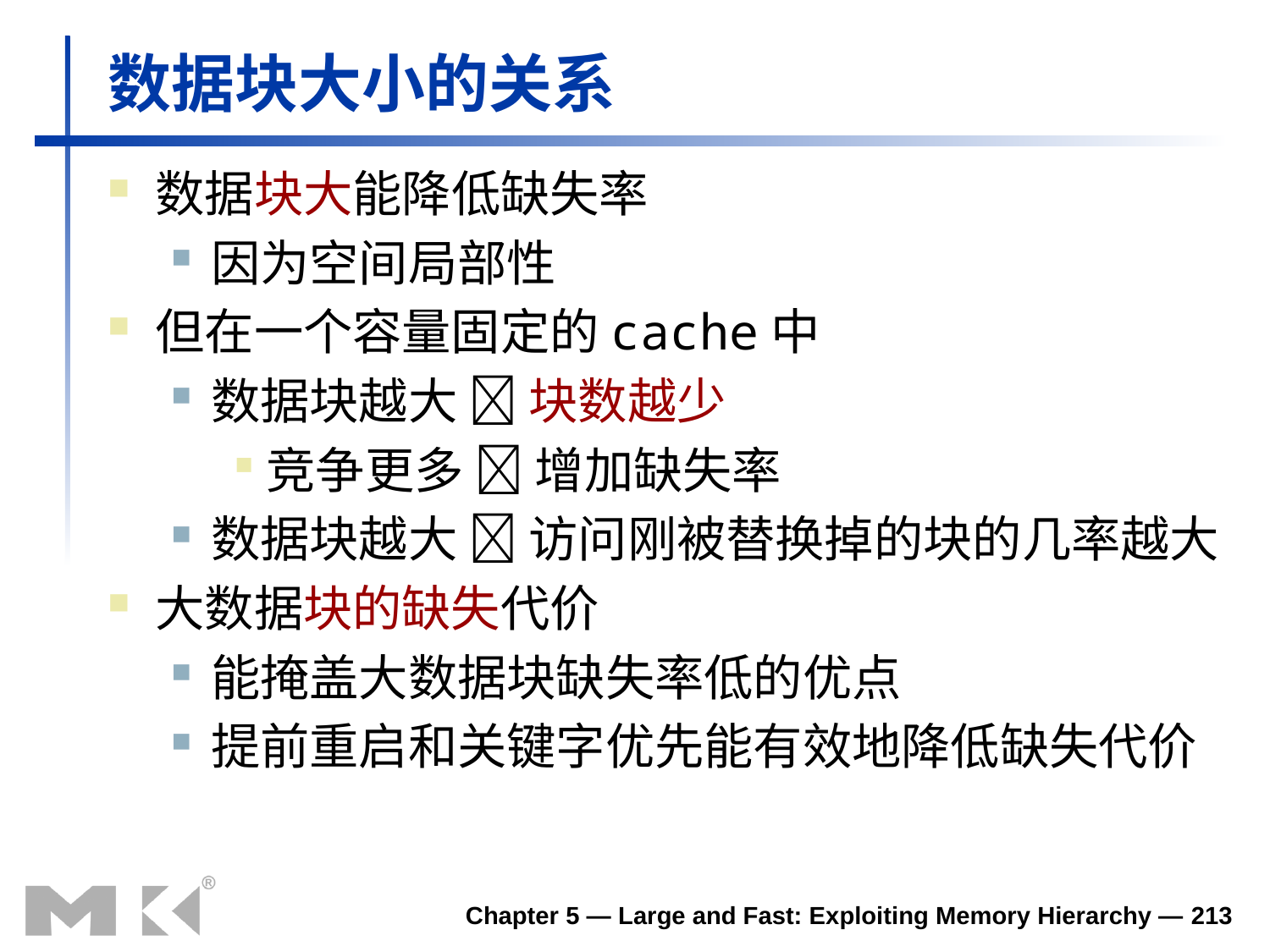

# 数据块大小的关系
数据块大能降低缺失率
因为空间局部性
但在一个容量固定的cache中
数据块越大 ⇒ 块数越少
竞争更多 ⇒ 增加缺失率
数据块越大 ⇒ 访问刚被替换掉的块的几率越大
大数据块的缺失代价
能掩盖大数据块缺失率低的优点
提前重启和关键字优先能有效地降低缺失代价
Chapter 5 — Large and Fast: Exploiting Memory Hierarchy — 213